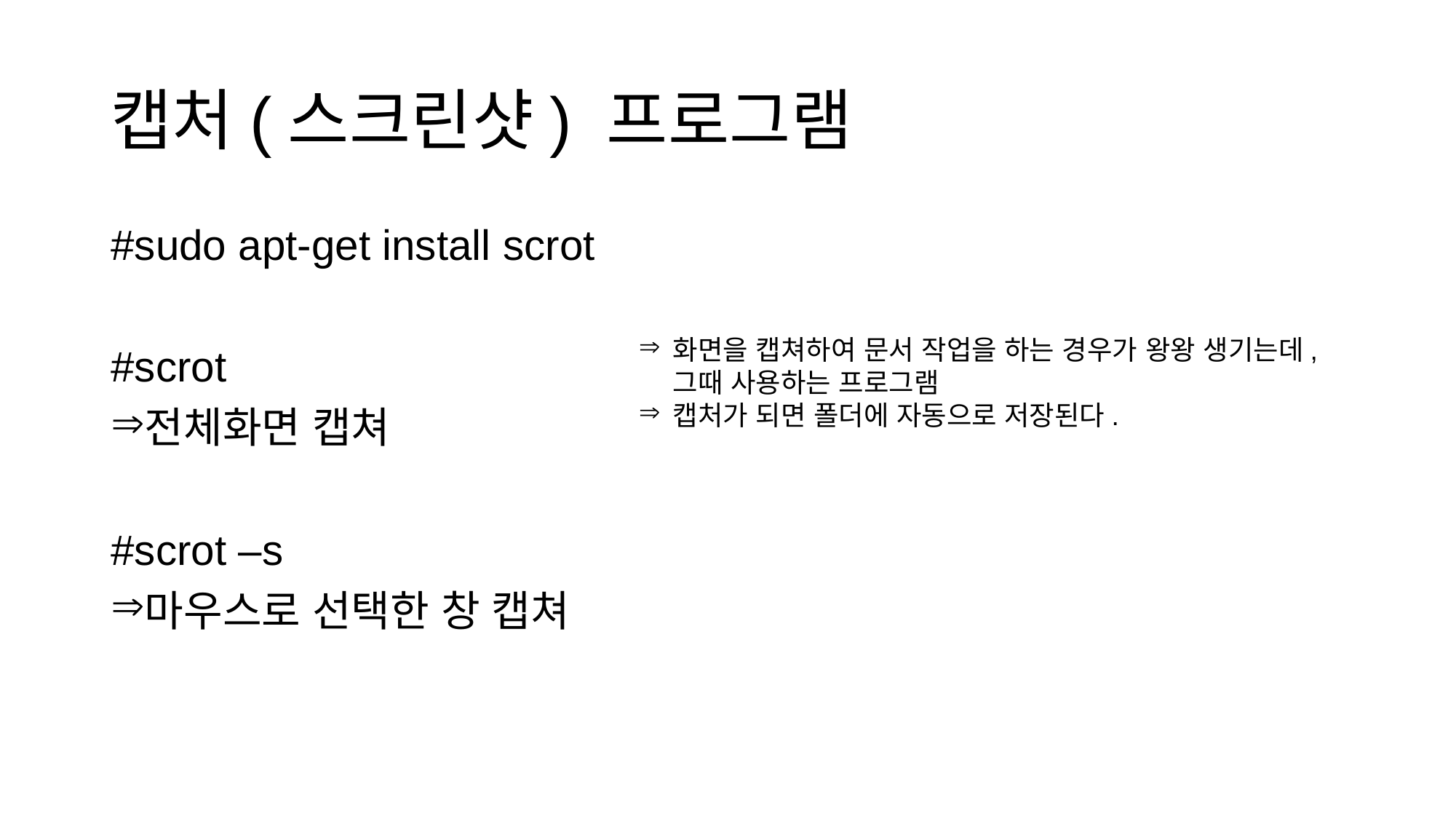

# 캡처(스크린샷) 프로그램
#sudo apt-get install scrot

#scrot
전체화면 캡쳐

#scrot –s
마우스로 선택한 창 캡쳐

화면을 캡쳐하여 문서 작업을 하는 경우가 왕왕 생기는데, 그때 사용하는 프로그램
캡처가 되면 폴더에 자동으로 저장된다.